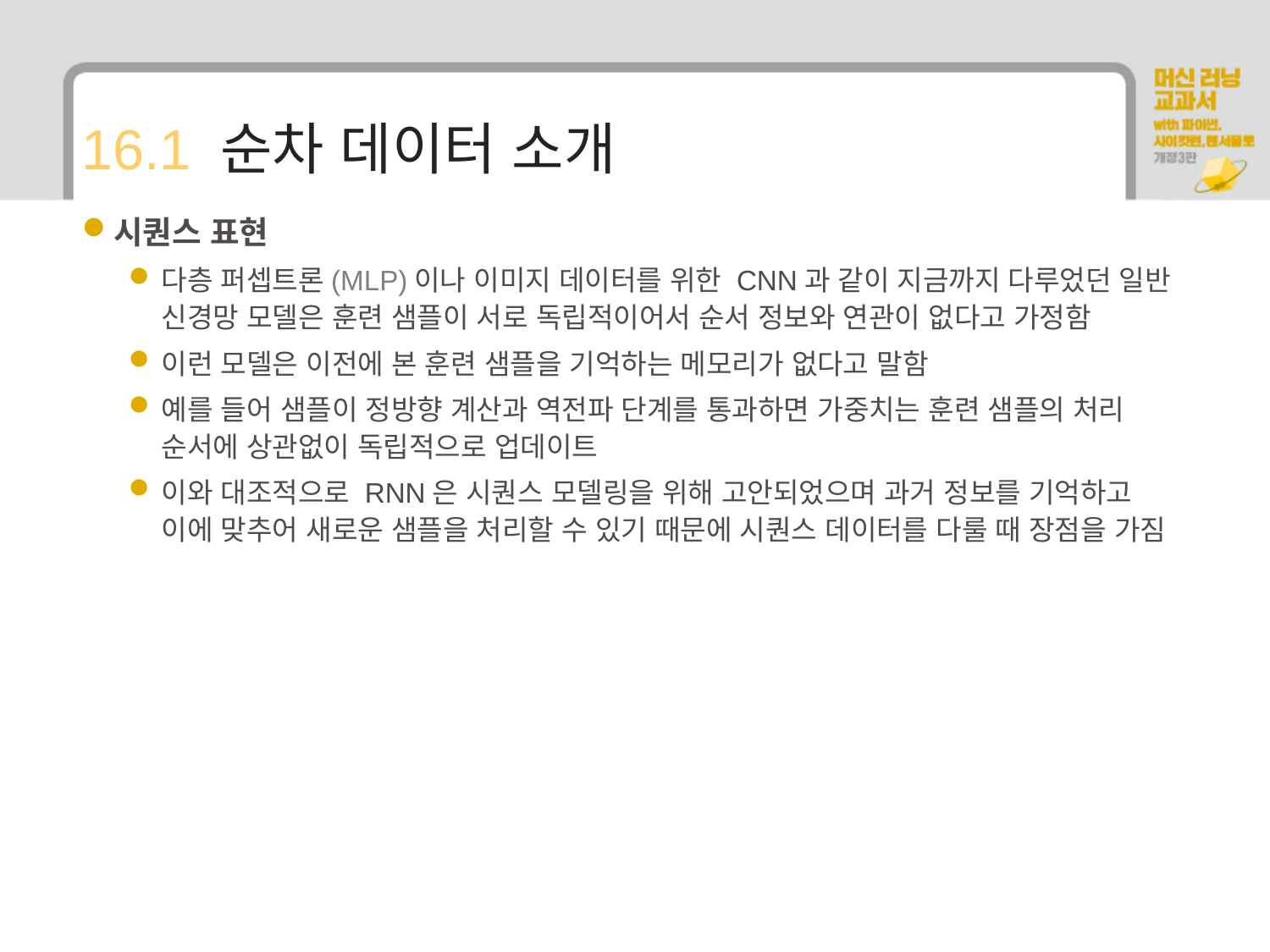

# 16.1 순차 데이터 소개
시퀀스 표현
다층 퍼셉트론(MLP)이나 이미지 데이터를 위한 CNN과 같이 지금까지 다루었던 일반 신경망 모델은 훈련 샘플이 서로 독립적이어서 순서 정보와 연관이 없다고 가정함
이런 모델은 이전에 본 훈련 샘플을 기억하는 메모리가 없다고 말함
예를 들어 샘플이 정방향 계산과 역전파 단계를 통과하면 가중치는 훈련 샘플의 처리 순서에 상관없이 독립적으로 업데이트
이와 대조적으로 RNN은 시퀀스 모델링을 위해 고안되었으며 과거 정보를 기억하고 이에 맞추어 새로운 샘플을 처리할 수 있기 때문에 시퀀스 데이터를 다룰 때 장점을 가짐